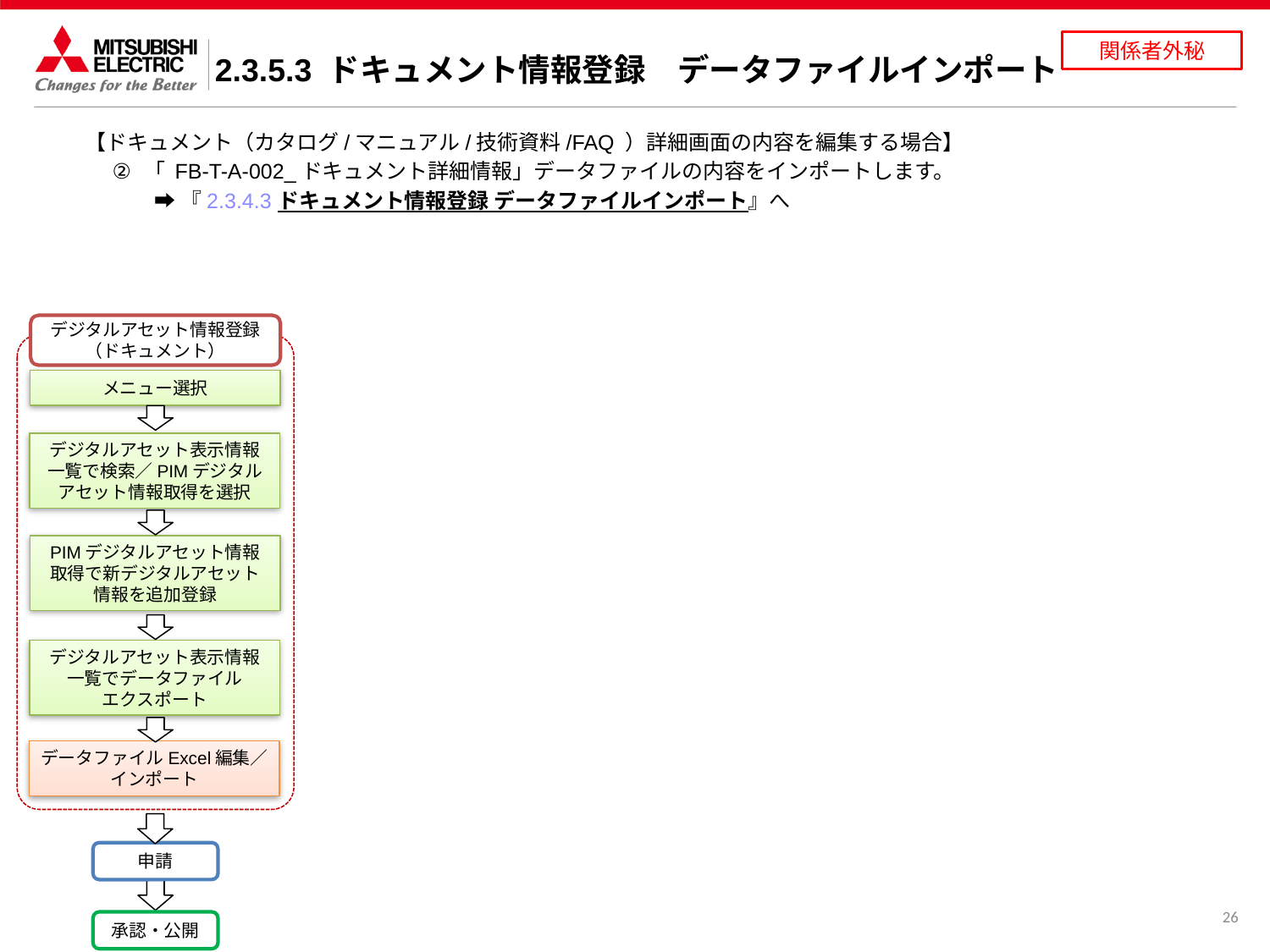

2.3.5.3 ドキュメント情報登録　データファイルインポート
【ドキュメント（カタログ/マニュアル/技術資料/FAQ ）詳細画面の内容を編集する場合】
「 FB-T-A-002_ドキュメント詳細情報」データファイルの内容をインポートします。
　　➡ 『2.3.4.3 ドキュメント情報登録 データファイルインポート』へ

デジタルアセット情報登録
（ドキュメント）

メニュー選択

デジタルアセット表示情報
一覧で検索／PIMデジタル
アセット情報取得を選択

PIMデジタルアセット情報
取得で新デジタルアセット
情報を追加登録

デジタルアセット表示情報
一覧でデータファイル
エクスポート

データファイルExcel編集／
インポート

申請

承認・公開
26